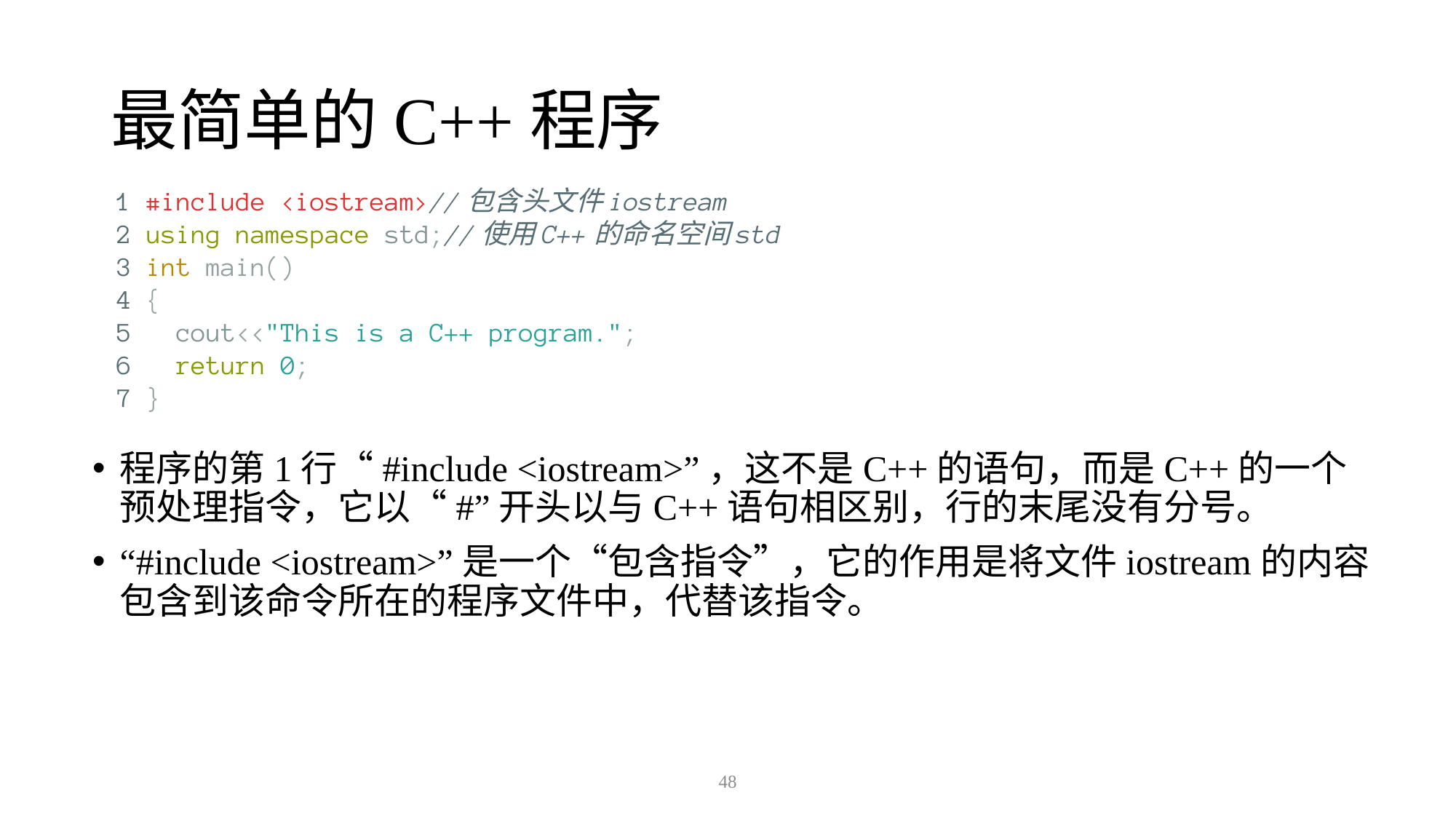

# 最简单的C++程序
 1 #include <iostream>//包含头文件iostream
 2 using namespace std;//使用C++的命名空间std
 3 int main()
 4 {
 5   cout<<"This is a C++ program.";
 6   return 0;
 7 }
程序的第1行“#include <iostream>”，这不是C++的语句，而是C++的一个预处理指令，它以“#”开头以与C++语句相区别，行的末尾没有分号。
“#include <iostream>”是一个“包含指令”，它的作用是将文件iostream的内容包含到该命令所在的程序文件中，代替该指令。
48